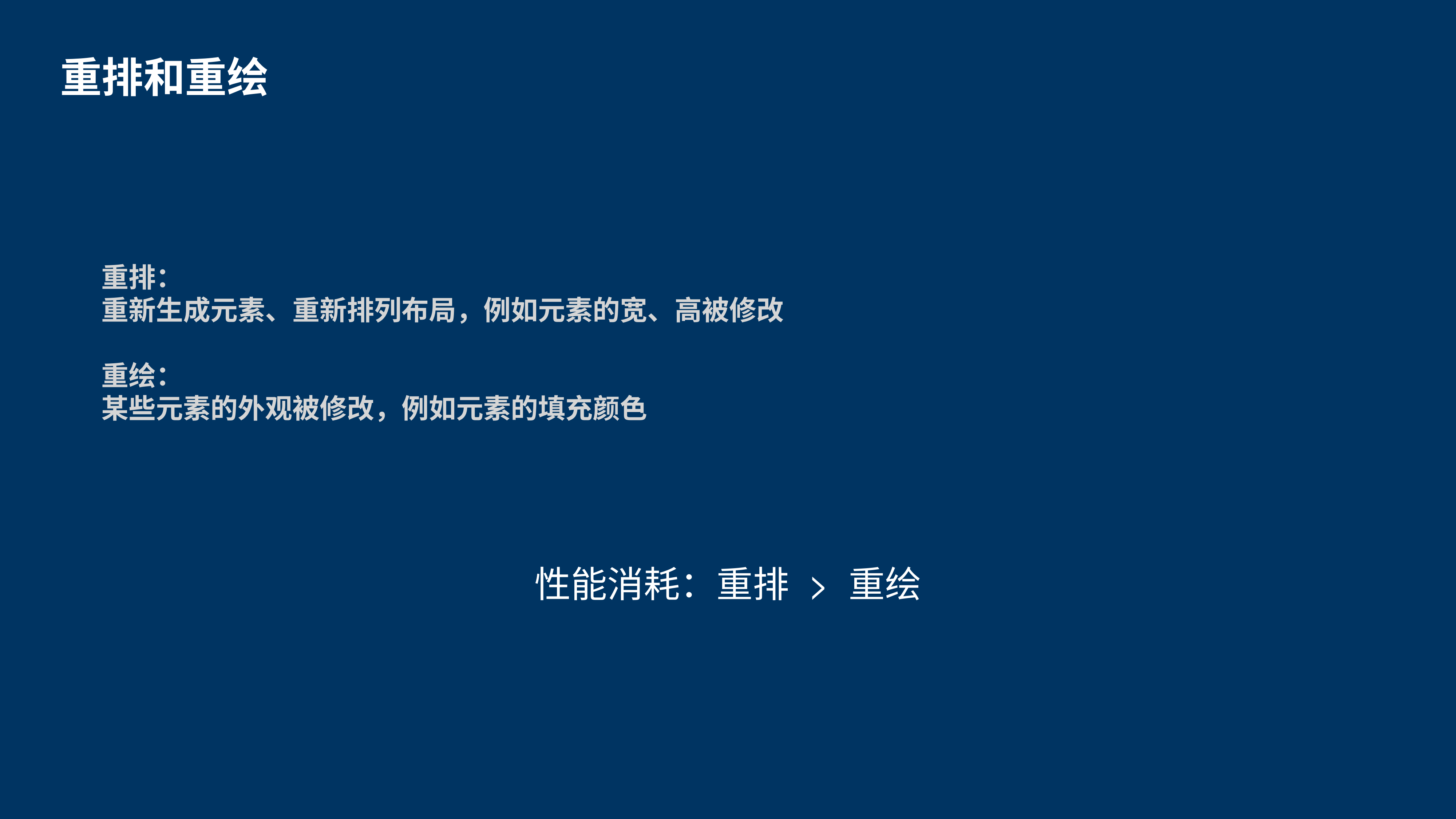

重排和重绘

重排：
重新生成元素、重新排列布局，例如元素的宽、高被修改

重绘：
某些元素的外观被修改，例如元素的填充颜色
性能消耗：重排 > 重绘